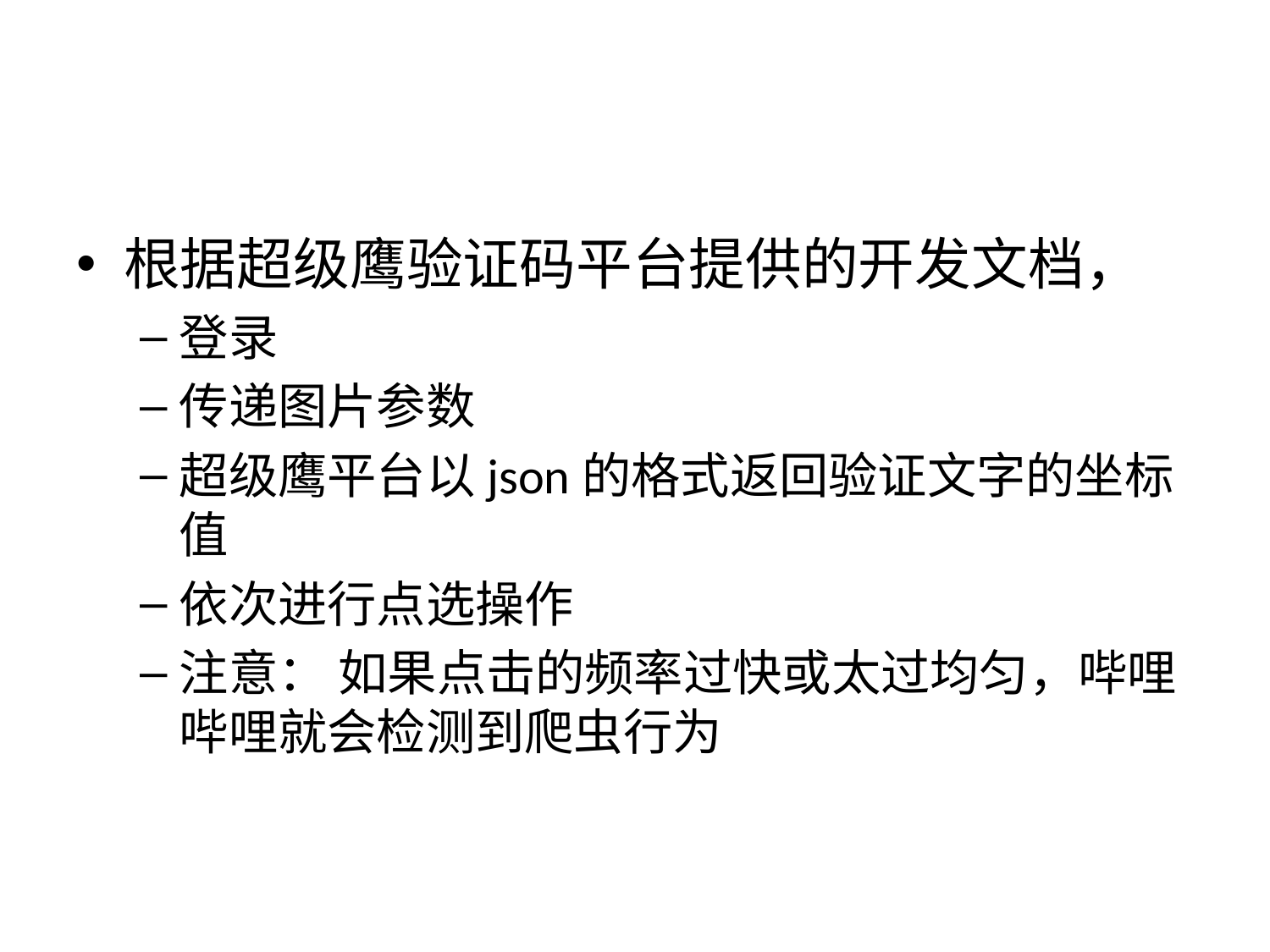

#
根据超级鹰验证码平台提供的开发文档，
登录
传递图片参数
超级鹰平台以json的格式返回验证文字的坐标值
依次进行点选操作
注意： 如果点击的频率过快或太过均匀，哔哩哔哩就会检测到爬虫行为